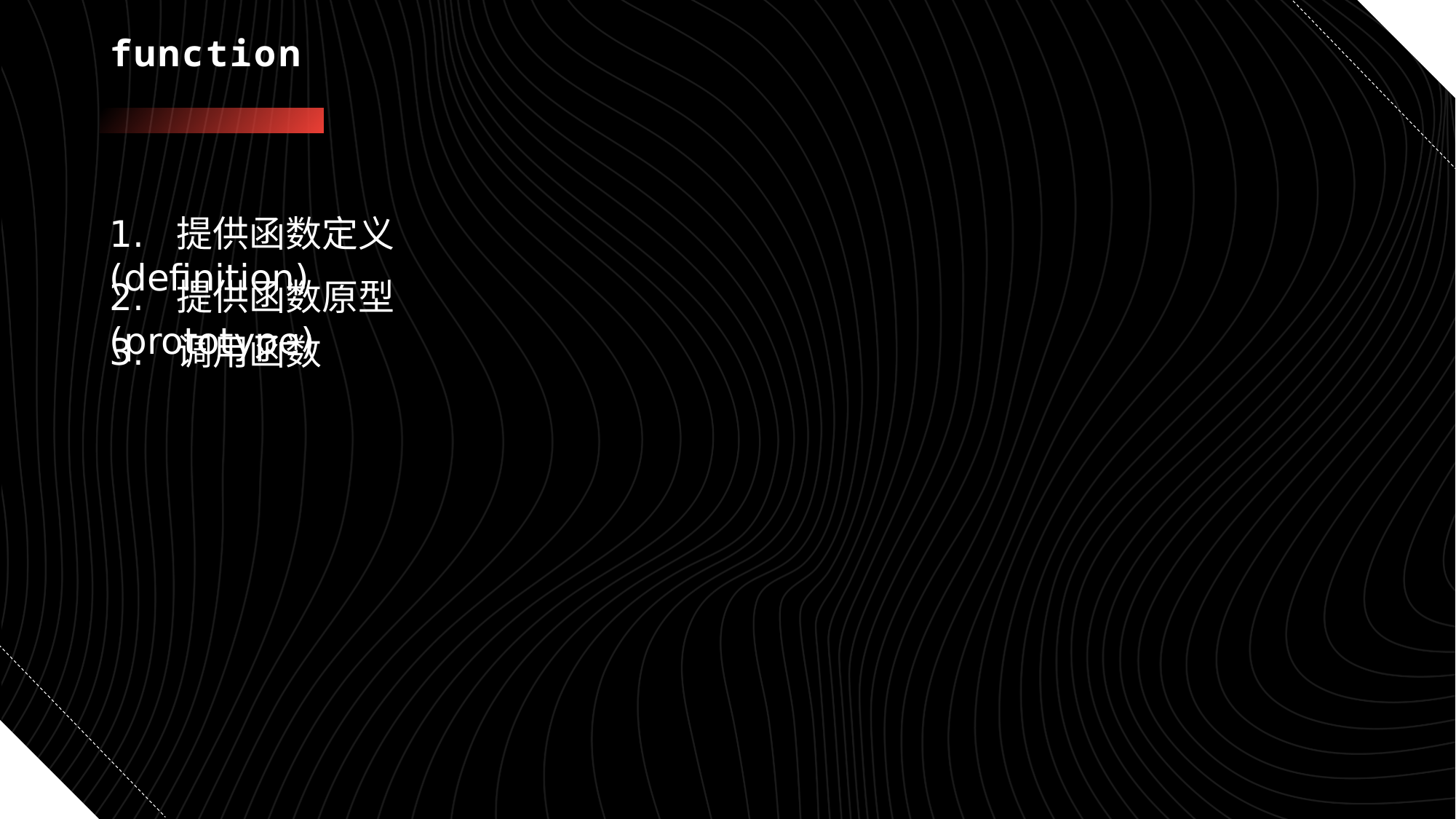

# function
1.  提供函数定义(definition)
2.  提供函数原型(prototype)
3.  调用函数